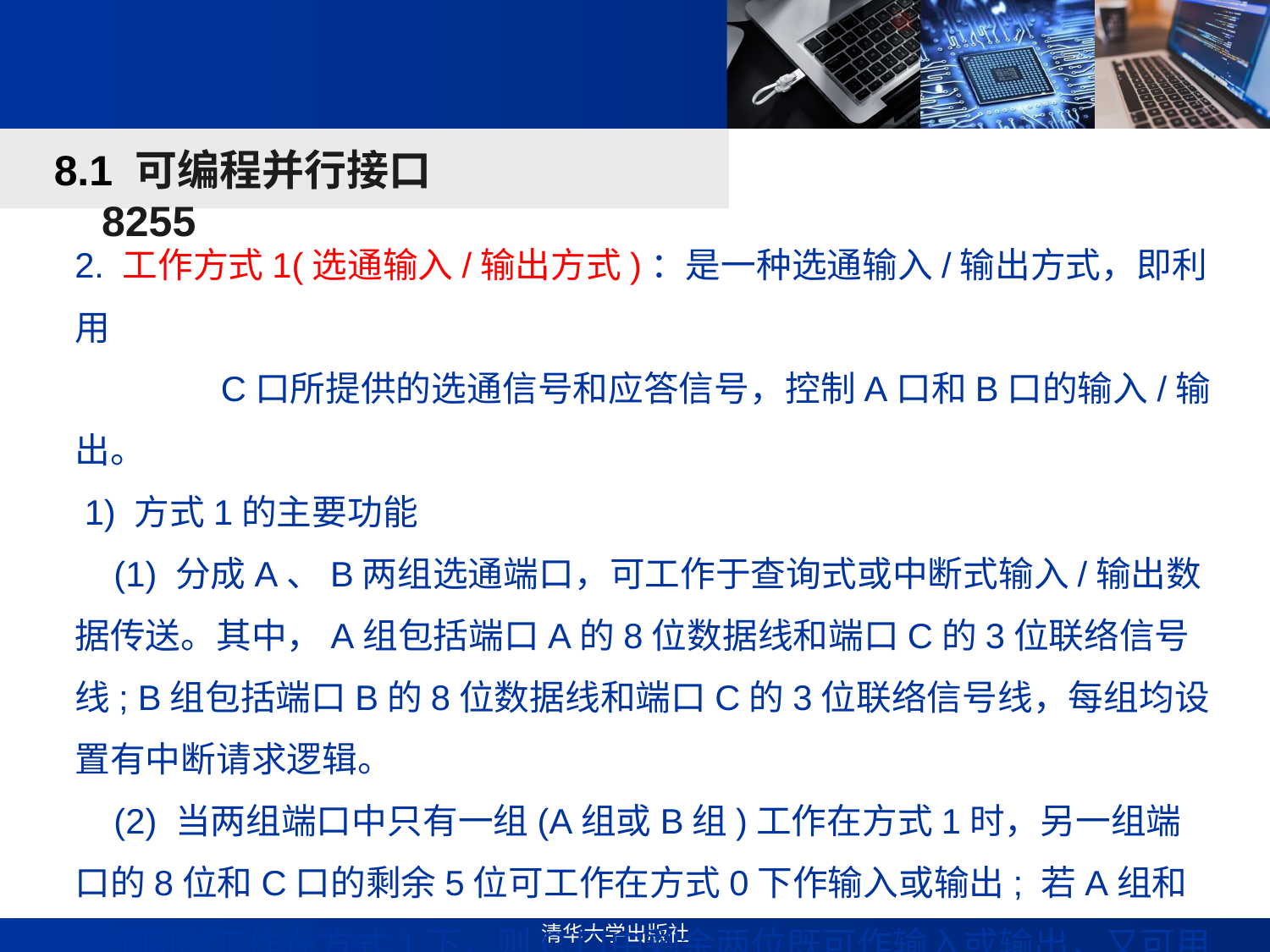

#
8.1 可编程并行接口8255
2. 工作方式1(选通输入/输出方式)：是一种选通输入/输出方式，即利用
               C口所提供的选通信号和应答信号，控制A口和B口的输入/输出。
 1) 方式1的主要功能
    (1) 分成A、B两组选通端口，可工作于查询式或中断式输入/输出数据传送。其中，A组包括端口A的8位数据线和端口C的3位联络信号线; B组包括端口B的8位数据线和端口C的3位联络信号线，每组均设置有中断请求逻辑。
    (2) 当两组端口中只有一组(A组或B组)工作在方式1时，另一组端口的8位和C口的剩余5位可工作在方式0下作输入或输出; 若A组和B组同时工作在方式1下，则C口中剩余两位既可作输入或输出，又可用位操作方式对它们进行置位或复位。